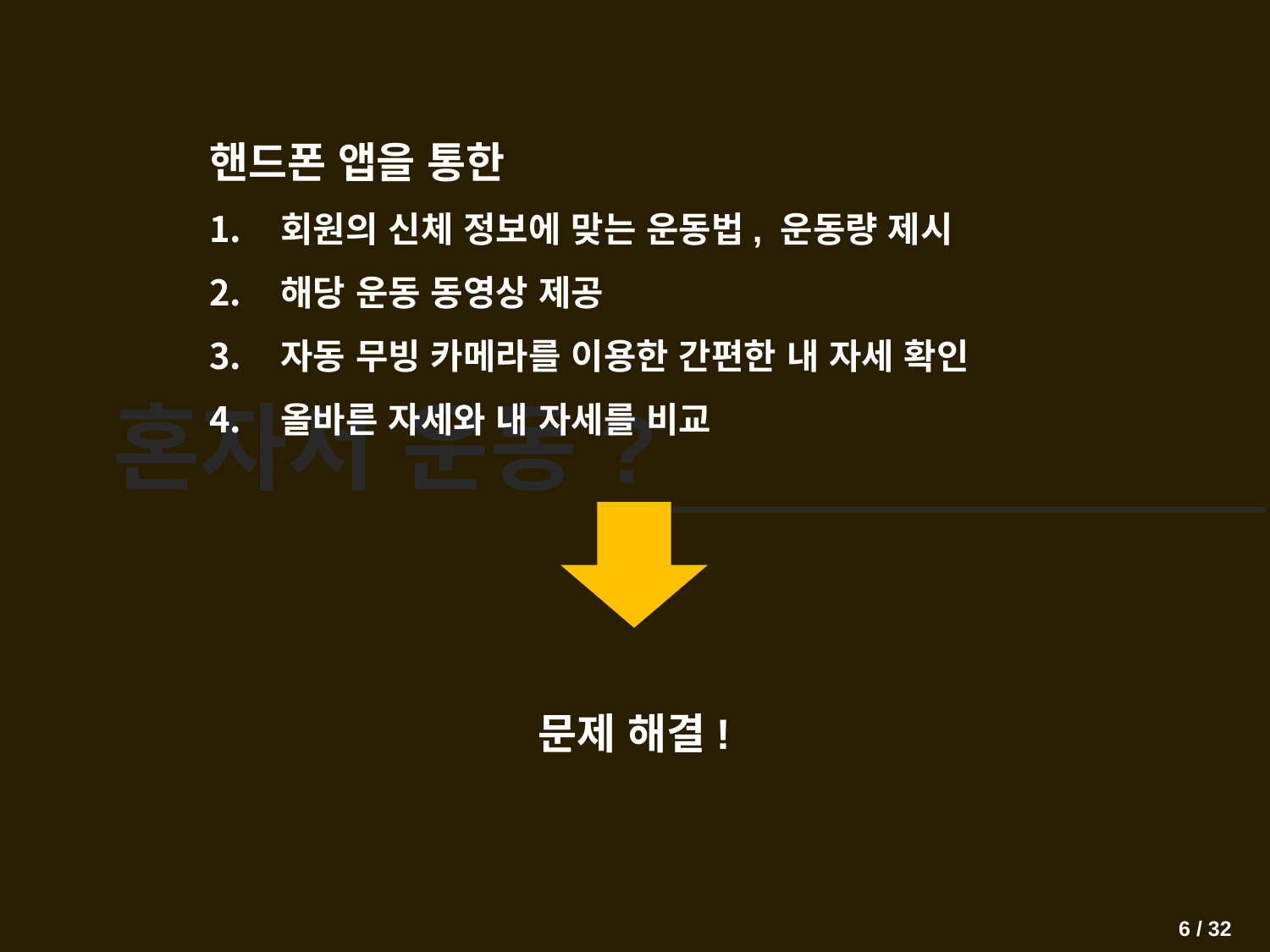

핸드폰 앱을 통한
회원의 신체 정보에 맞는 운동법, 운동량 제시
해당 운동 동영상 제공
자동 무빙 카메라를 이용한 간편한 내 자세 확인
올바른 자세와 내 자세를 비교
혼자서 운동?

문제 해결!
6 / 32